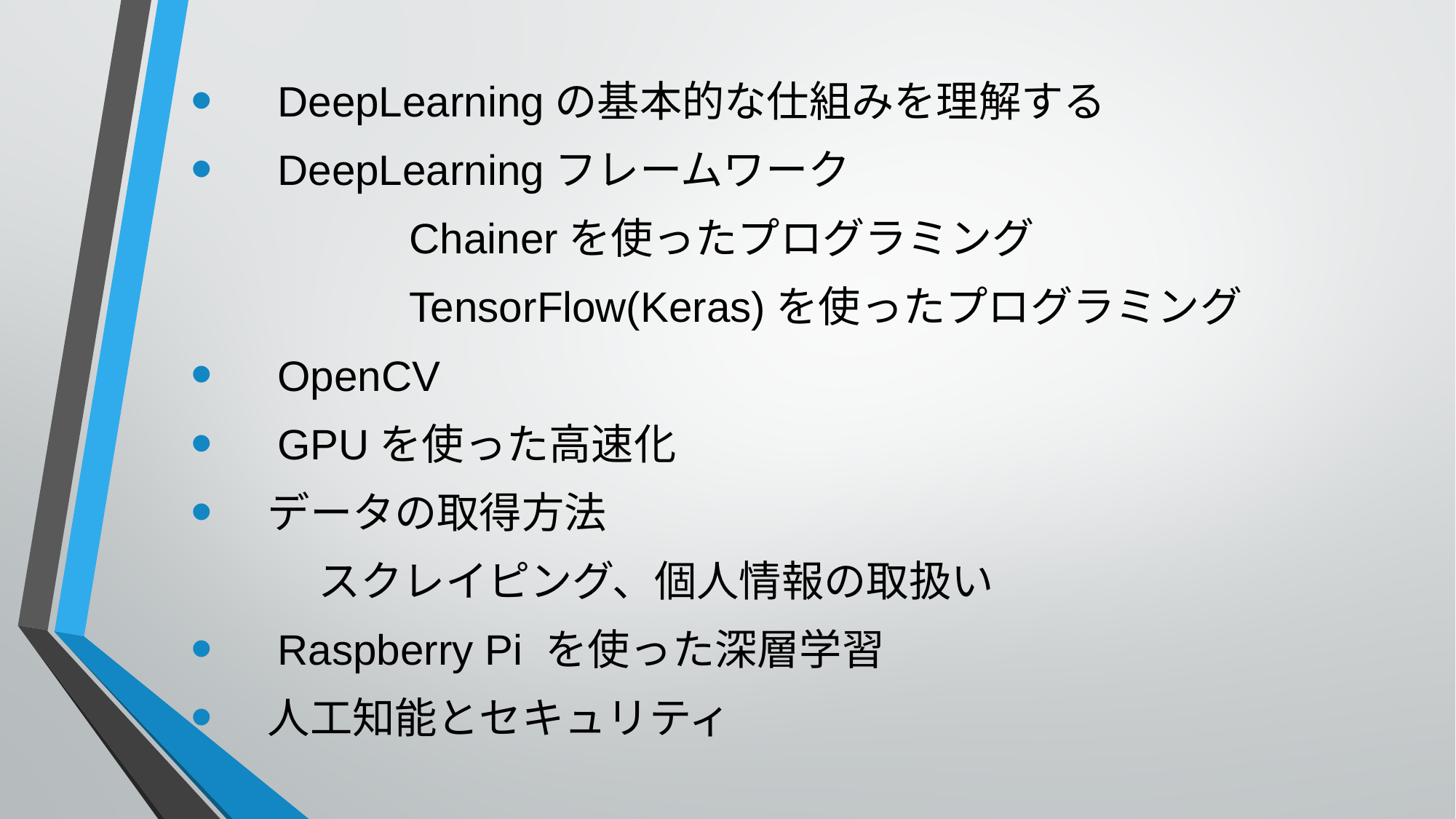

DeepLearningの基本的な仕組みを理解する
　DeepLearningフレームワーク
　		Chainerを使ったプログラミング
　		TensorFlow(Keras)を使ったプログラミング
　OpenCV
　GPUを使った高速化
　データの取得方法
　　　スクレイピング、個人情報の取扱い
　Raspberry Pi を使った深層学習
　人工知能とセキュリティ